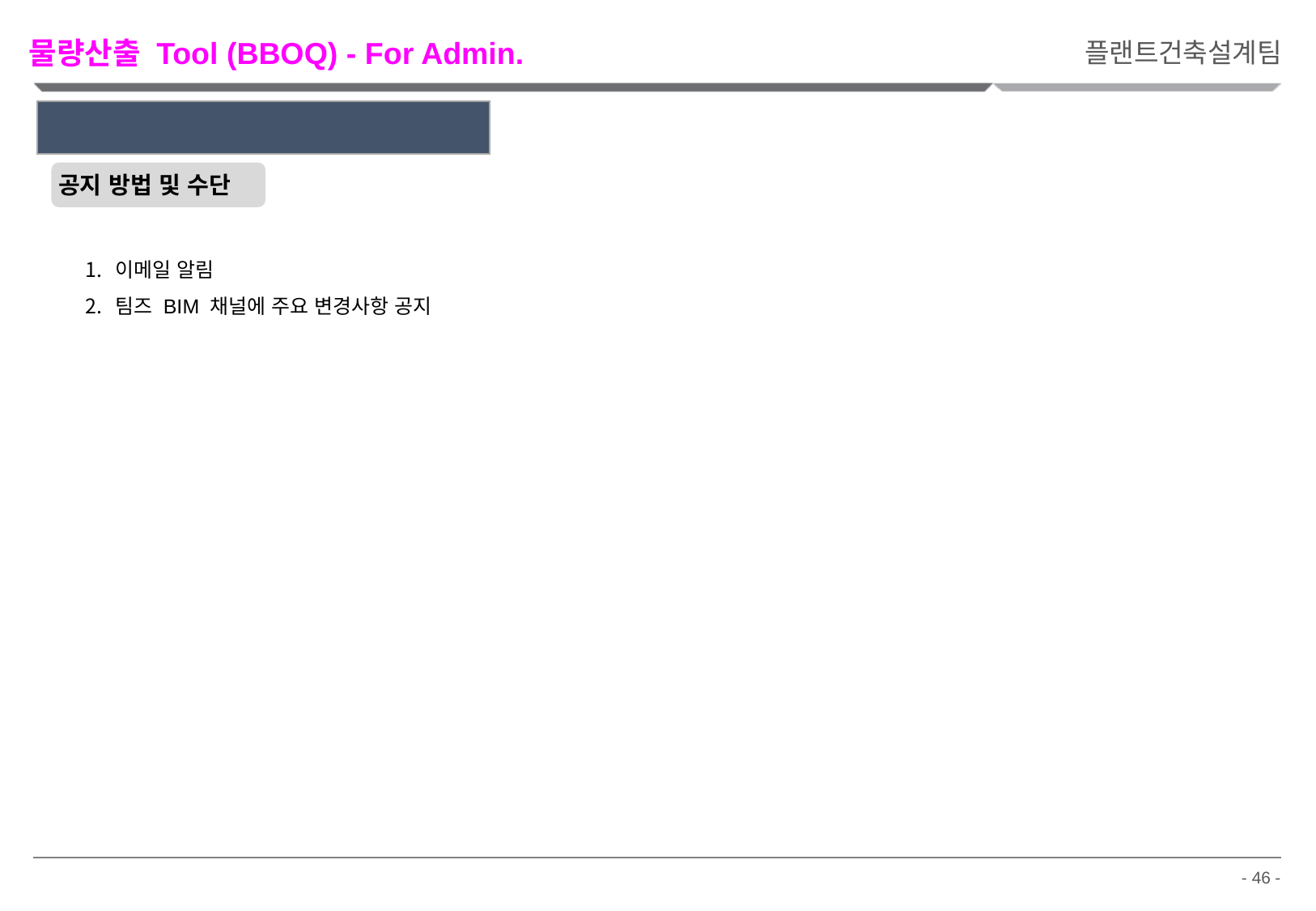

물량산출 Tool (BBOQ) - For Admin.
플랜트건축설계팀
4. 최신 팀 BIM 표준 공지 및 배포 절차
공지 방법 및 수단
이메일 알림
팀즈 BIM 채널에 주요 변경사항 공지